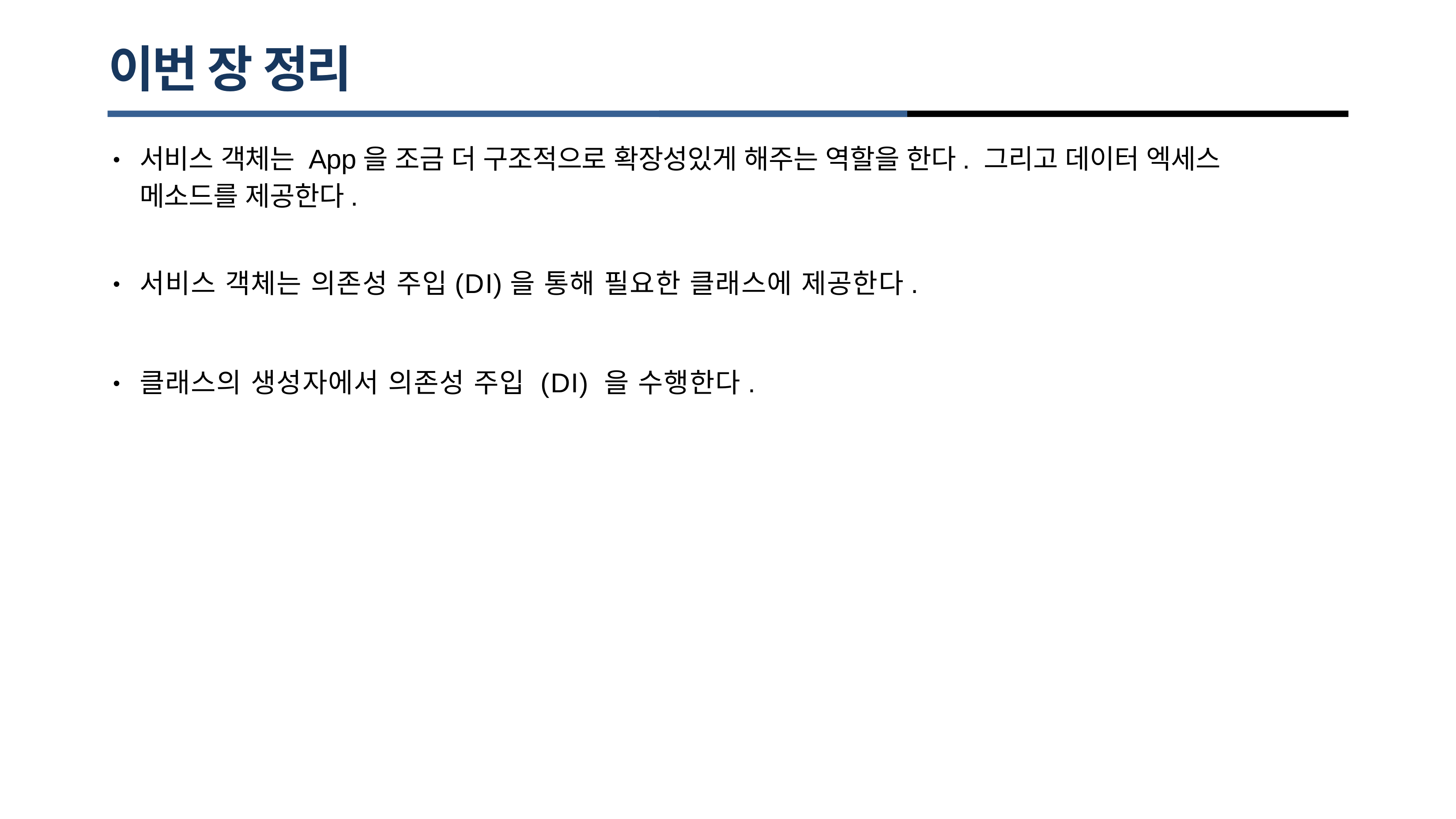

# 이번 장 정리
서비스 객체는 App을 조금 더 구조적으로 확장성있게 해주는 역할을 한다. 그리고 데이터 엑세스 메소드를 제공한다.
•
서비스 객체는 의존성 주입(DI)을 통해 필요한 클래스에 제공한다.
•
클래스의 생성자에서 의존성 주입 (DI) 을 수행한다.
•